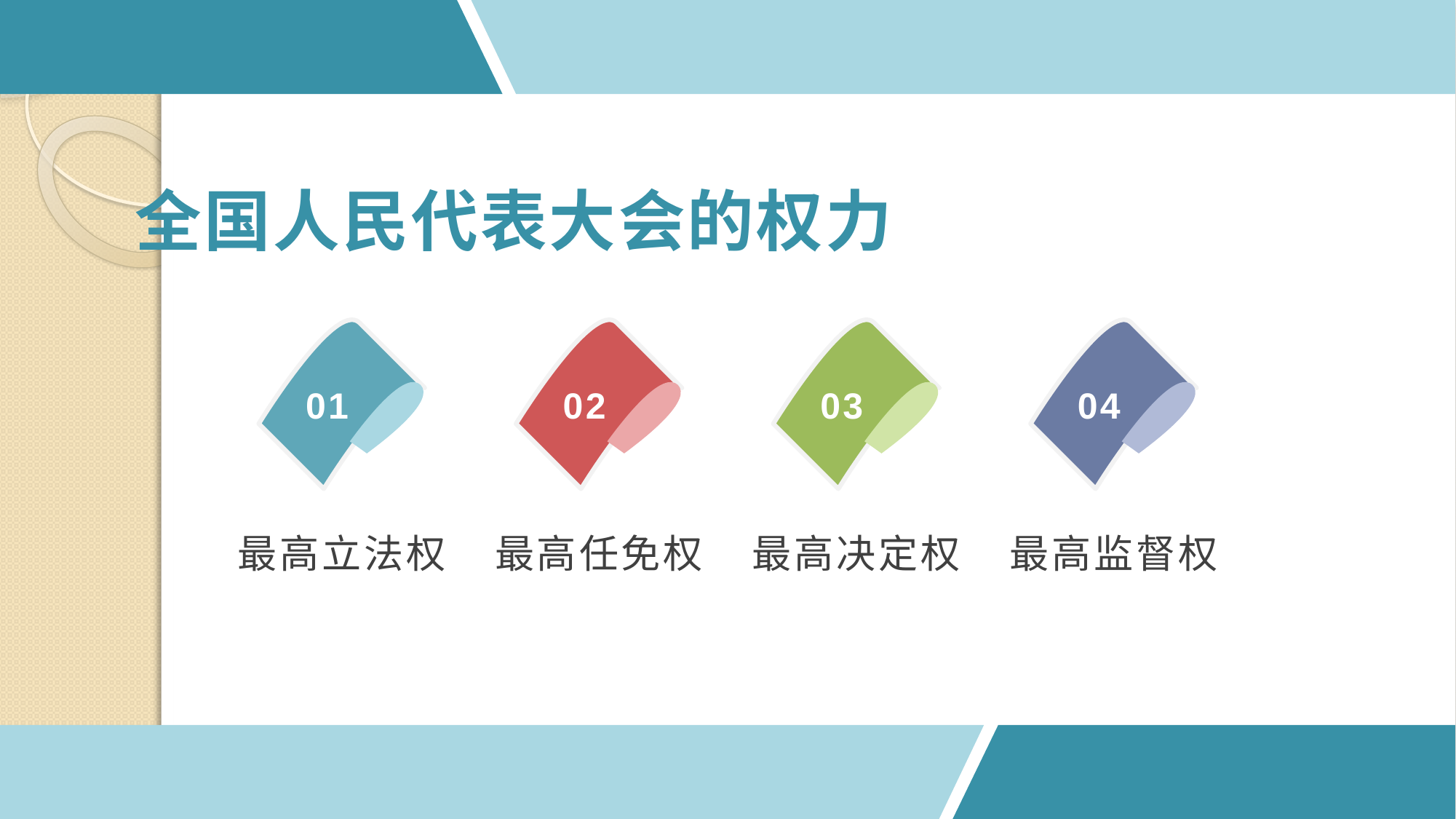

全国人民代表大会的权力

01
02
03
04

最高立法权
最高任免权
最高决定权
最高监督权